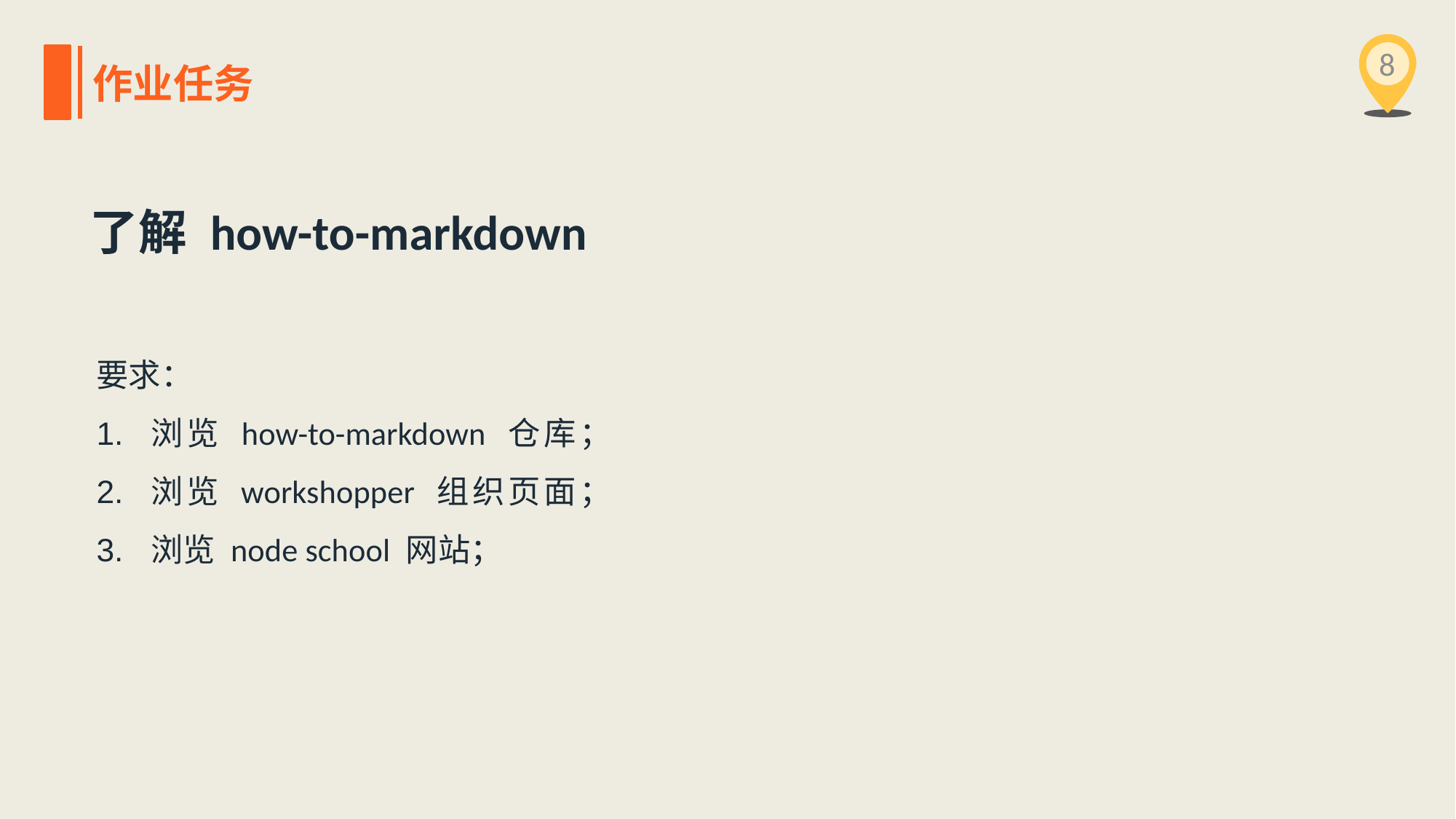

8

作业任务
了解 how-to-markdown
要求：
浏览 how-to-markdown 仓库；
浏览 workshopper 组织页面；
浏览 node school 网站；